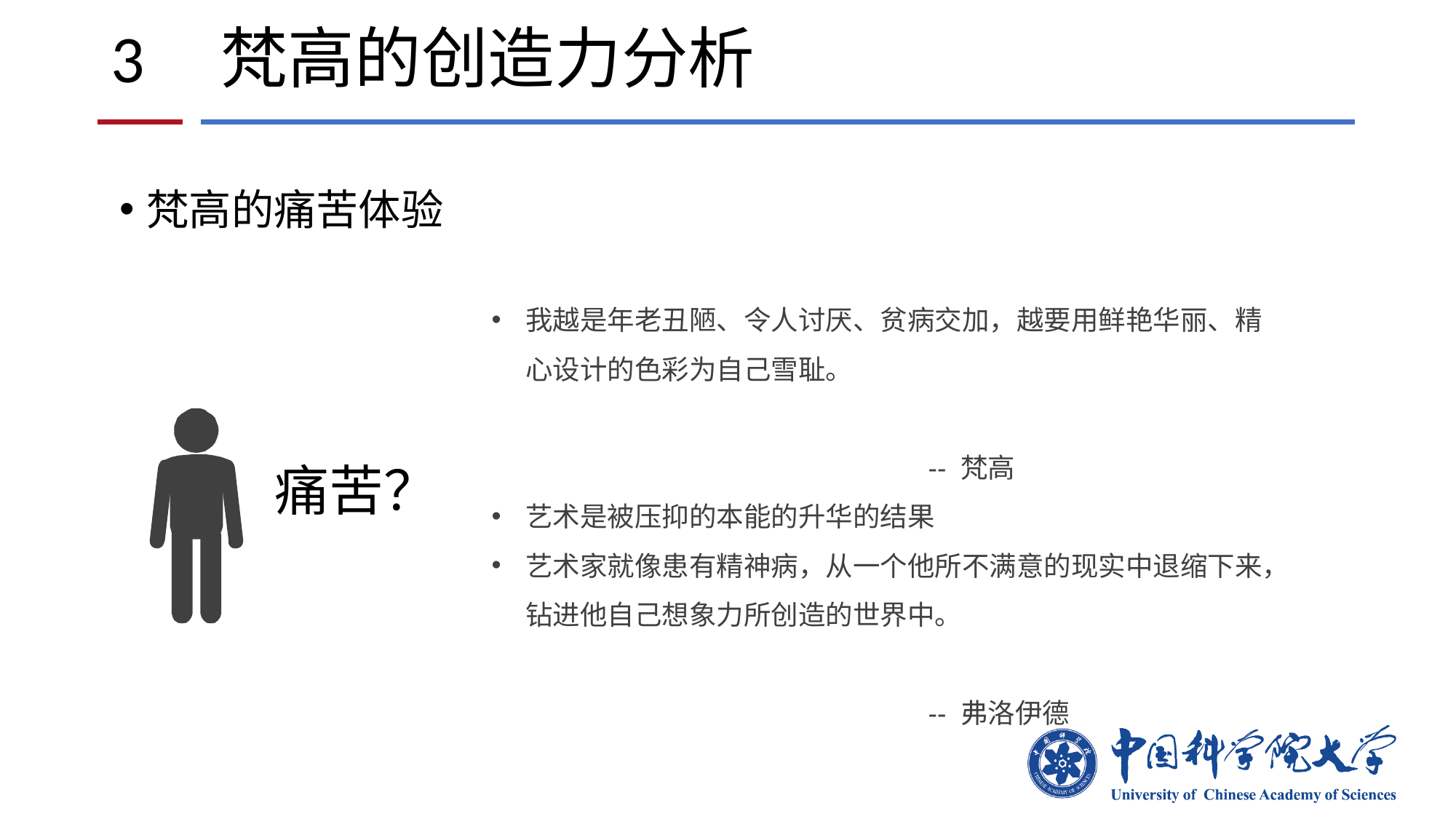

# 3    梵高的创造力分析
梵高的痛苦体验

我越是年老丑陋、令人讨厌、贫病交加，越要用鲜艳华丽、精心设计的色彩为自己雪耻。
			   -- 梵高
艺术是被压抑的本能的升华的结果
艺术家就像患有精神病，从一个他所不满意的现实中退缩下来，钻进他自己想象力所创造的世界中。
											-- 弗洛伊德

痛苦？